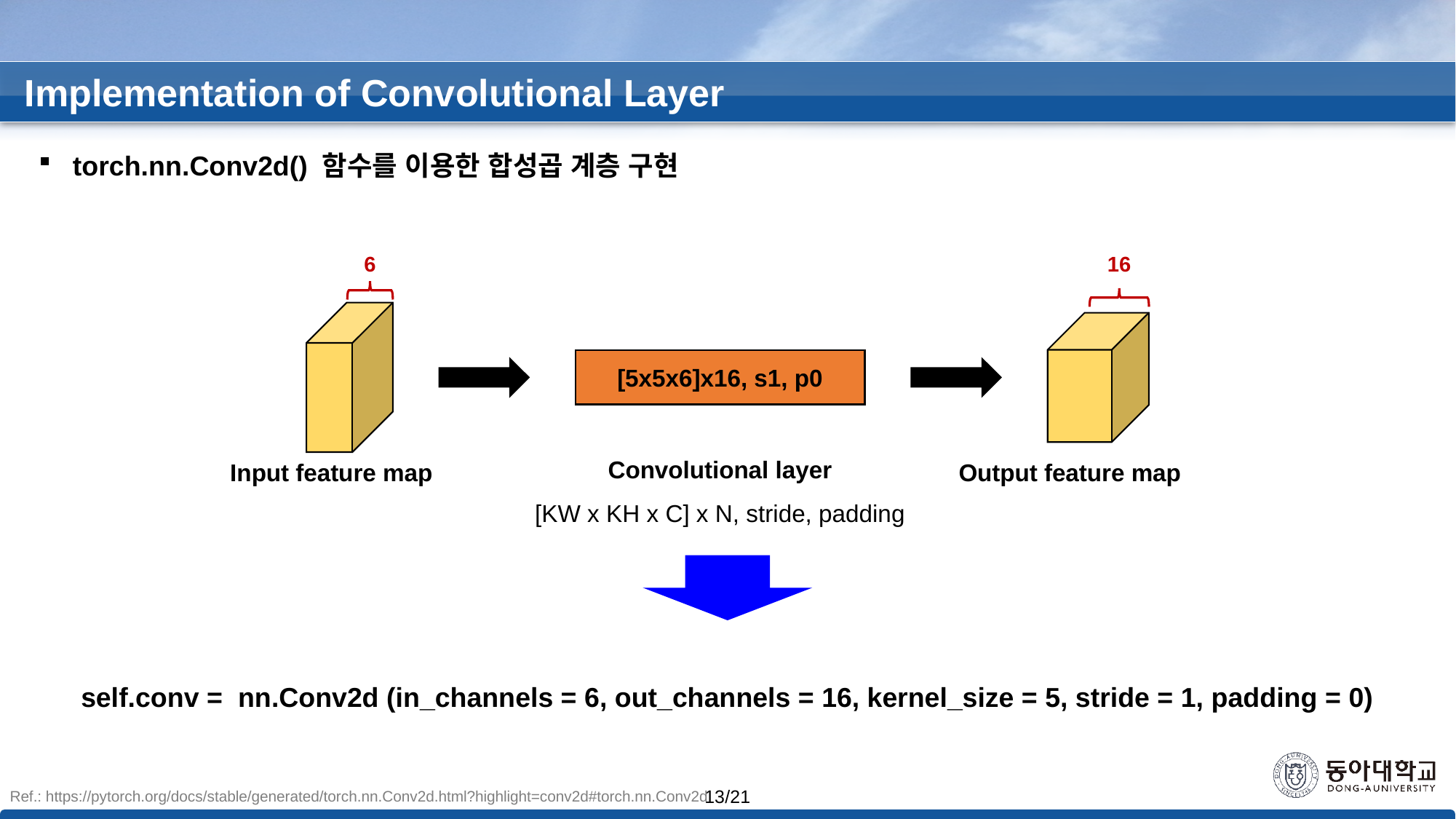

Implementation of Convolutional Layer
torch.nn.Conv2d() 함수를 이용한 합성곱 계층 구현
[5x5x6]x16, s1, p0
6
16

Convolutional layer
[KW x KH x C] x N, stride, padding
Input feature map
Output feature map

self.conv =  nn.Conv2d (in_channels = 6, out_channels = 16, kernel_size = 5, stride = 1, padding = 0)
Ref.: https://pytorch.org/docs/stable/generated/torch.nn.Conv2d.html?highlight=conv2d#torch.nn.Conv2d